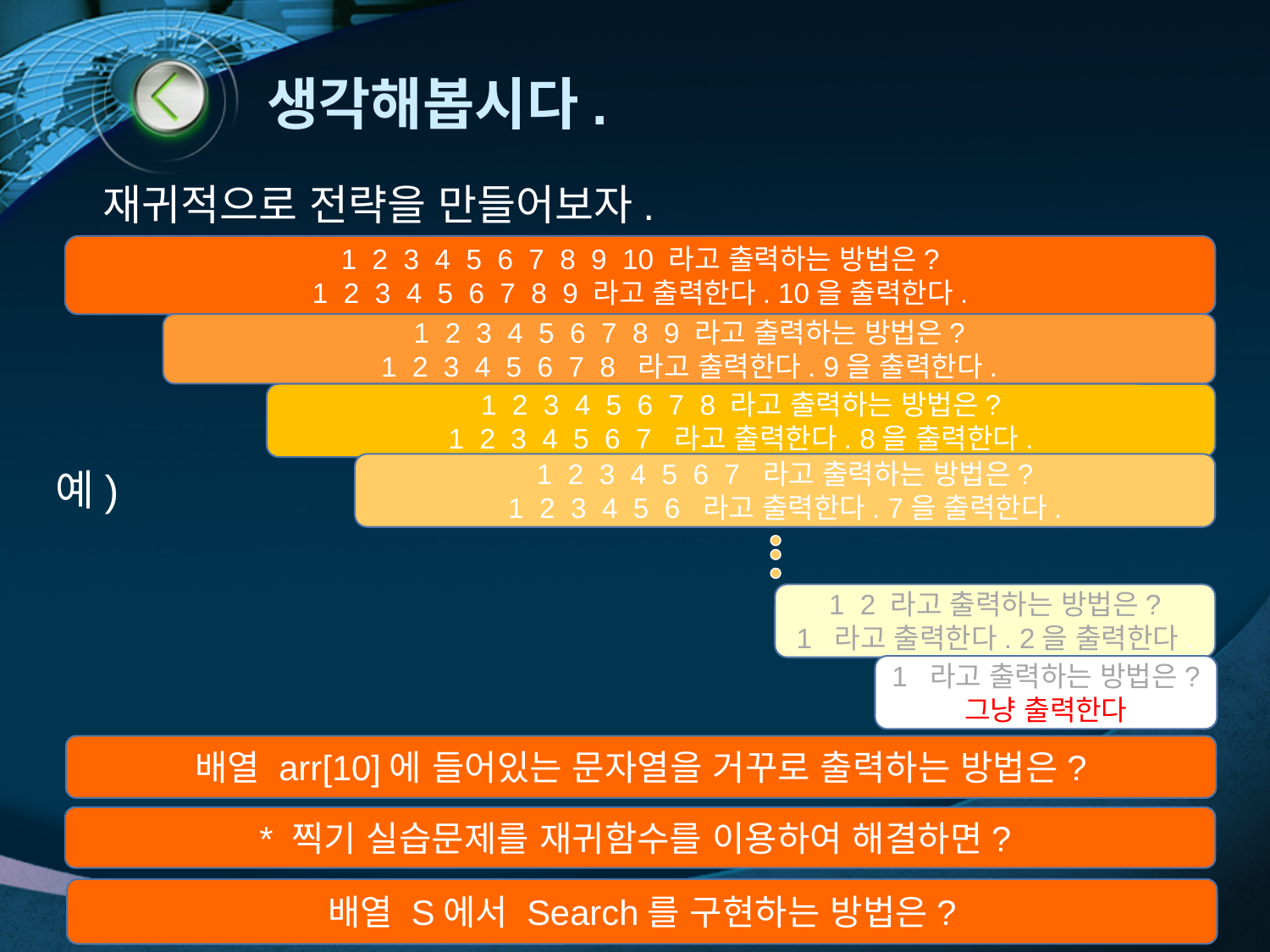

# 생각해봅시다.
재귀적으로 전략을 만들어보자.

1  2  3  4  5  6  7  8  9  10 라고 출력하는 방법은?
1  2  3  4  5  6  7  8  9 라고 출력한다. 10을 출력한다.
1  2  3  4  5  6  7  8  9 라고 출력하는 방법은?
1  2  3  4  5  6  7  8  라고 출력한다. 9을 출력한다.
1  2  3  4  5  6  7  8 라고 출력하는 방법은?
1  2  3  4  5  6  7  라고 출력한다. 8을 출력한다.
1  2  3  4  5  6  7  라고 출력하는 방법은?
1  2  3  4  5  6  라고 출력한다. 7을 출력한다.
예)

1  2 라고 출력하는 방법은?
1  라고 출력한다. 2을 출력한다.
1  라고 출력하는 방법은?
그냥 출력한다
배열 arr[10]에 들어있는 문자열을 거꾸로 출력하는 방법은?
* 찍기 실습문제를 재귀함수를 이용하여 해결하면?
배열 S에서 Search를 구현하는 방법은?